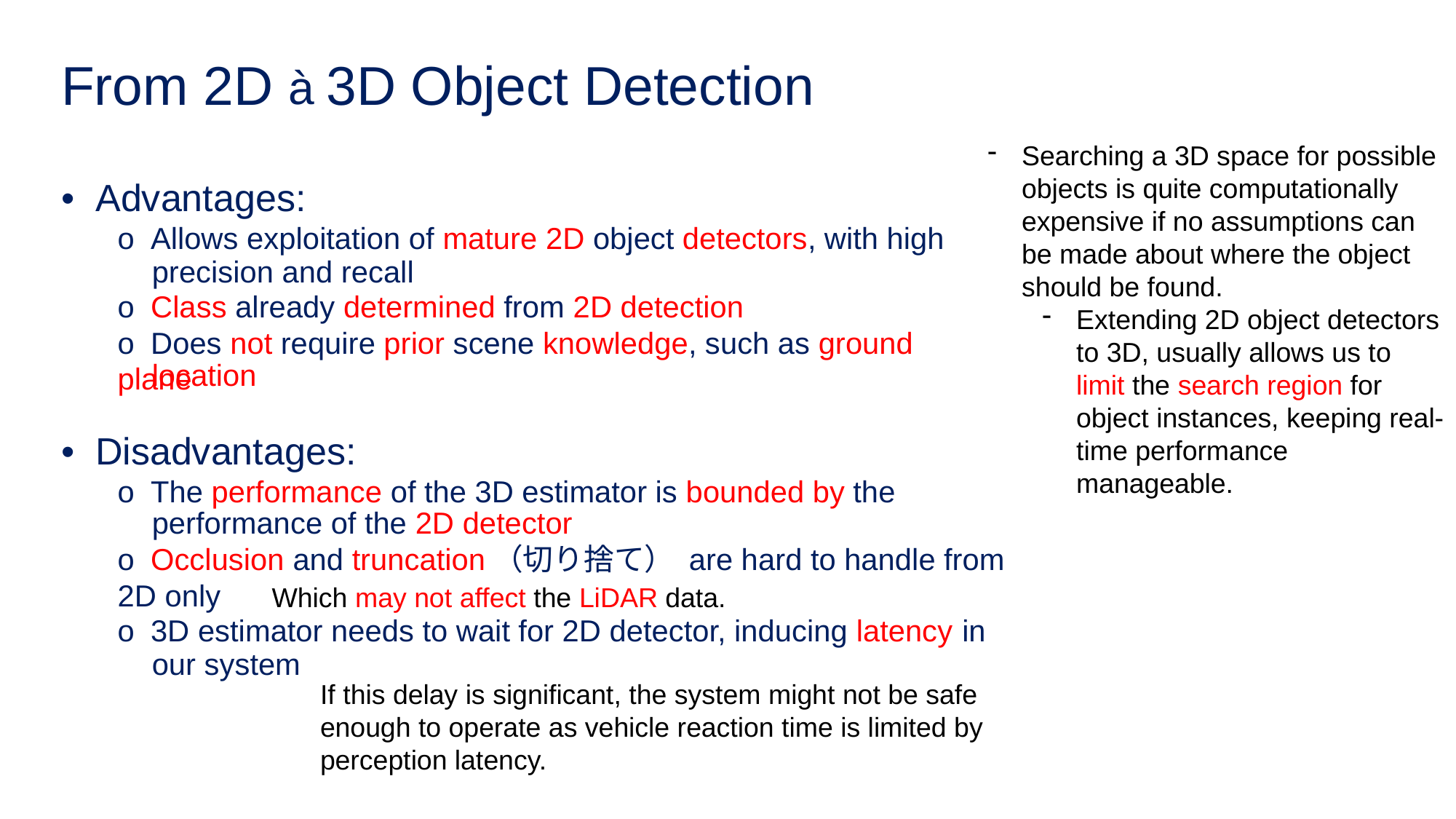

From 2D à 3D Object Detection
Searching a 3D space for possible objects is quite computationally expensive if no assumptions can be made about where the object should be found.
Extending 2D object detectors to 3D, usually allows us to limit the search region for object instances, keeping real-time performance manageable.
• Advantages:
o Allows exploitation of mature 2D object detectors, with high
precision and recall
o Class already determined from 2D detection
o Does not require prior scene knowledge, such as ground plane
location
• Disadvantages:
o The performance of the 3D estimator is bounded by the
performance of the 2D detector
o Occlusion and truncation（切り捨て） are hard to handle from 2D only
o 3D estimator needs to wait for 2D detector, inducing latency in
our system
Which may not affect the LiDAR data.
If this delay is significant, the system might not be safe enough to operate as vehicle reaction time is limited by perception latency.